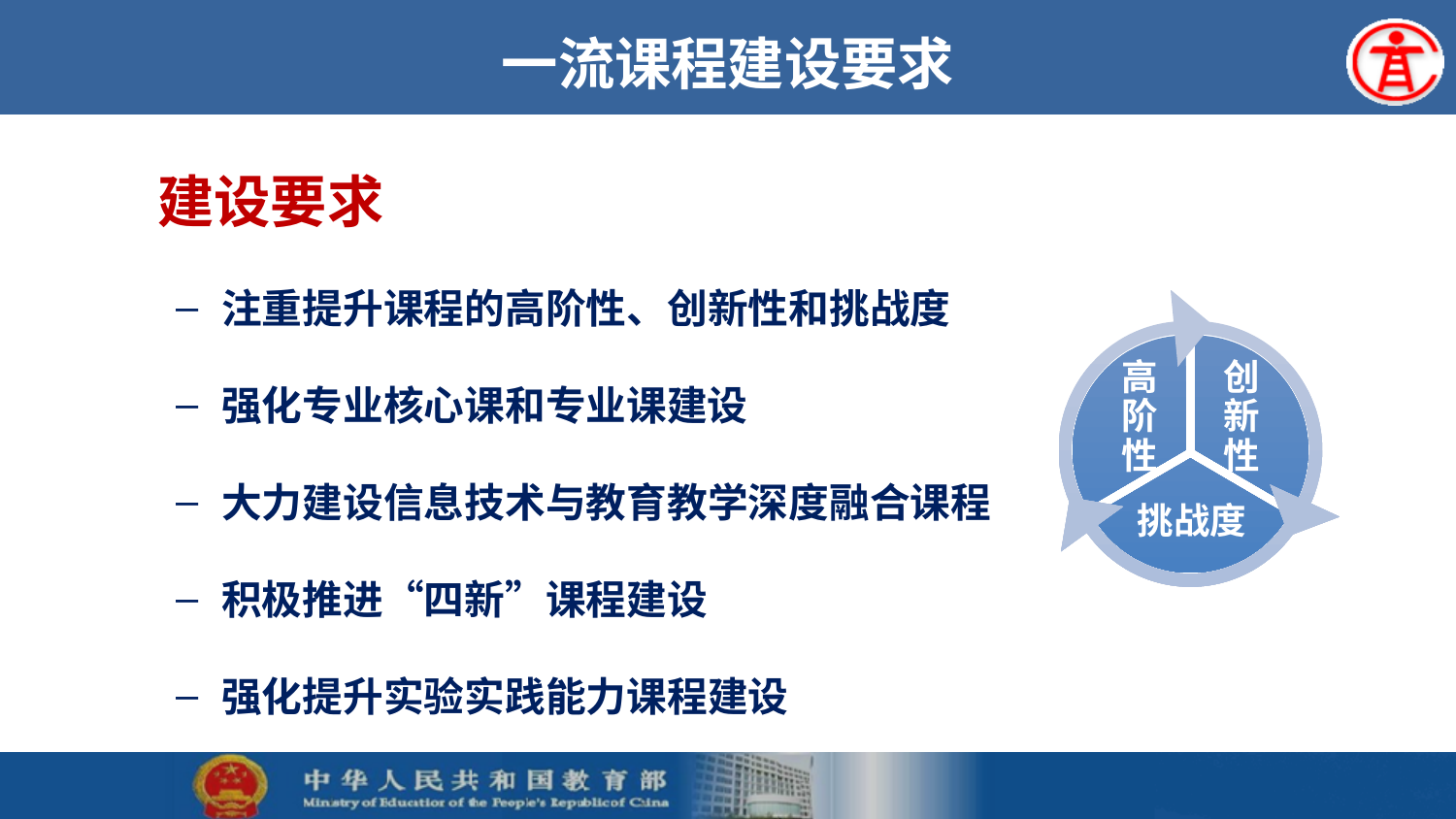

# 一流课程建设要求
建设要求
注重提升课程的高阶性、创新性和挑战度
强化专业核心课和专业课建设
大力建设信息技术与教育教学深度融合课程
积极推进“四新”课程建设
强化提升实验实践能力课程建设

高阶性
创新性
挑战度